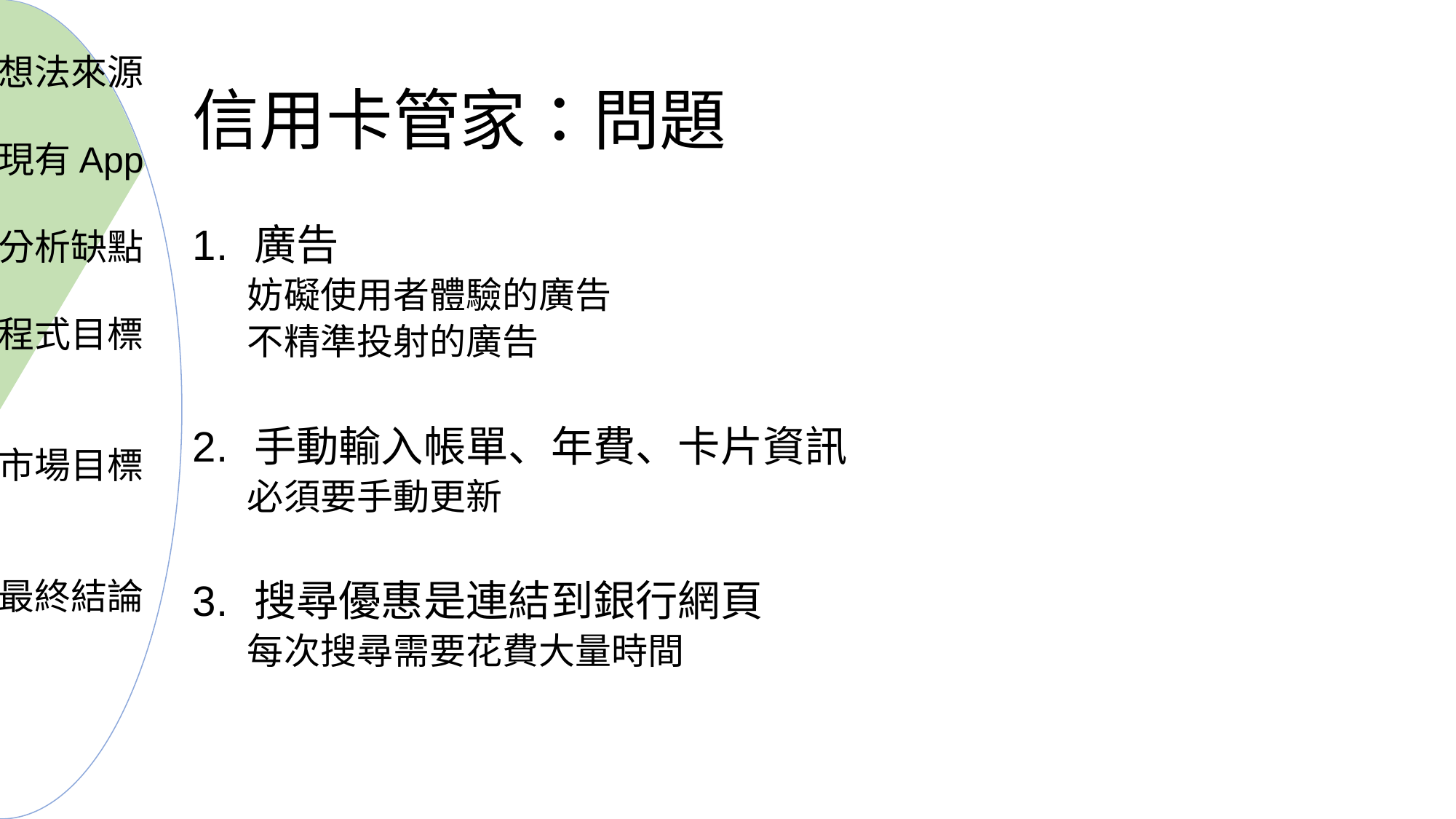

想法來源

現有App

分析缺點

程式目標

市場目標

最終結論
# 信用卡管家：問題
廣告
妨礙使用者體驗的廣告
不精準投射的廣告

手動輸入帳單、年費、卡片資訊
必須要手動更新

搜尋優惠是連結到銀行網頁
每次搜尋需要花費大量時間